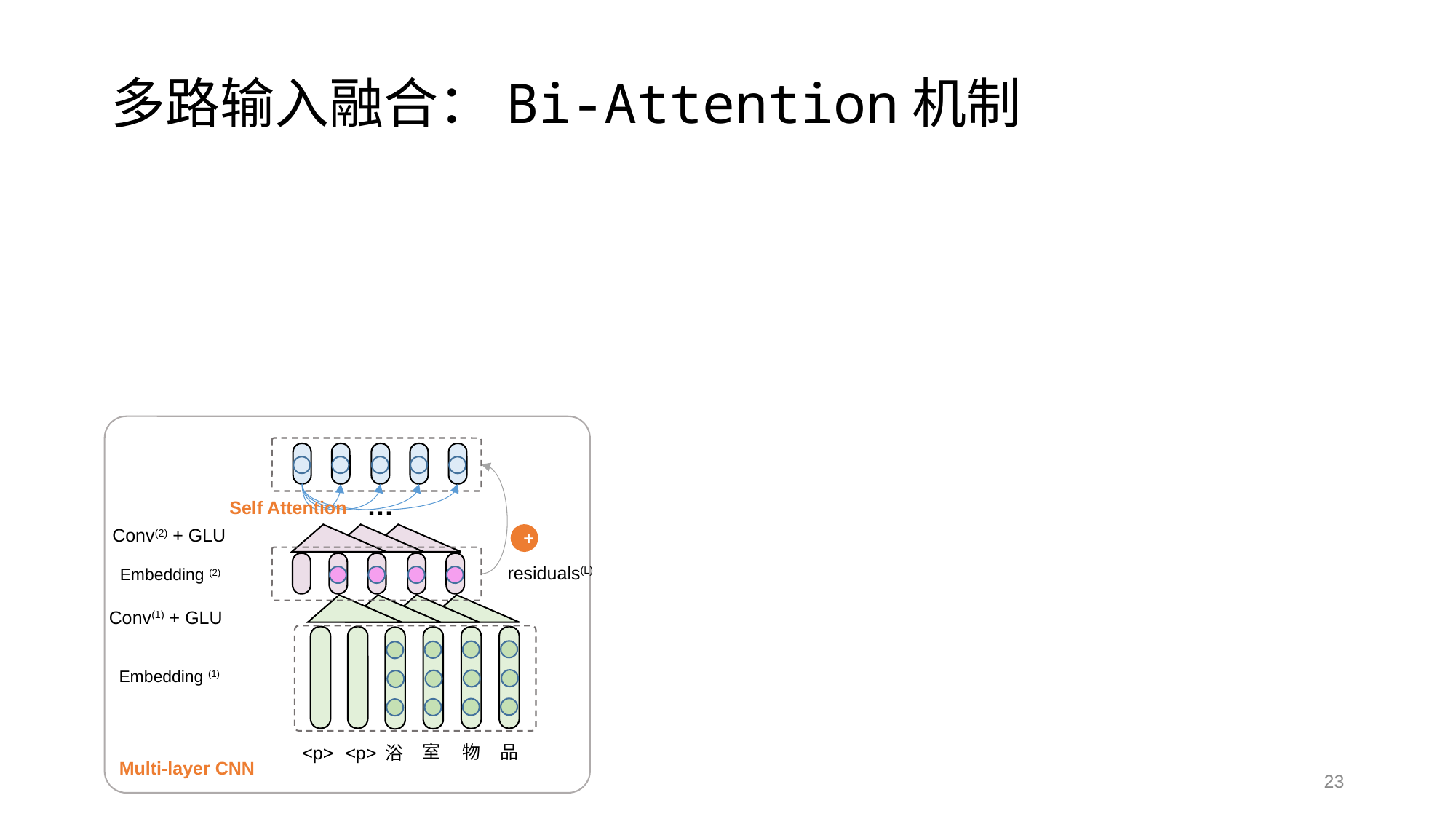

# 多路输入融合：Bi-Attention机制

…
Self Attention
Conv(2) + GLU
+

residuals(L)
Embedding (2)

Conv(1) + GLU

室
物
品
Embedding (1)
<p>
<p>
浴
Multi-layer CNN
23